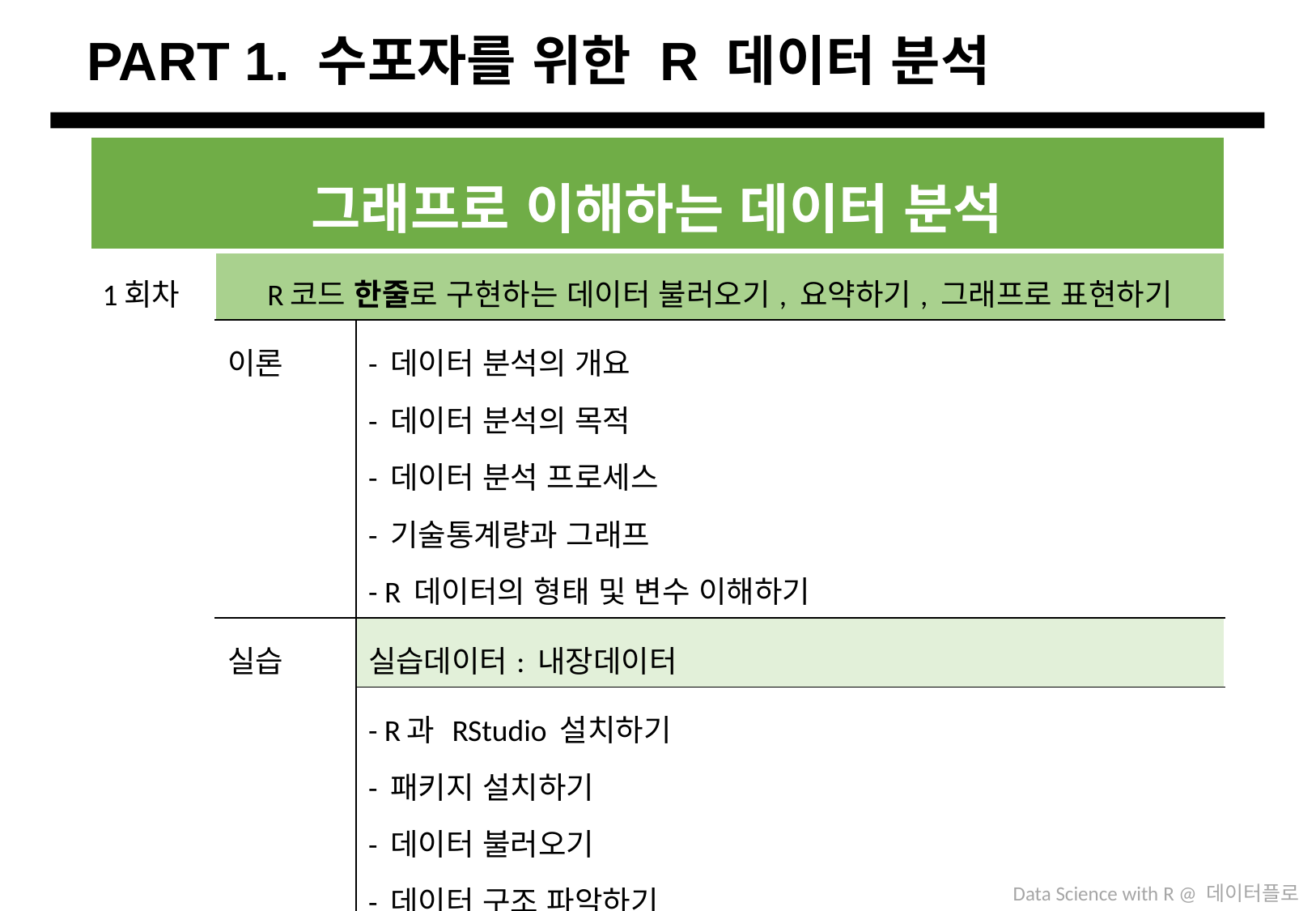

# PART 1. 수포자를 위한 R 데이터 분석
| 그래프로 이해하는 데이터 분석 |  |  |
| --- | --- | --- |
| 1회차 | R코드 한줄로 구현하는 데이터 불러오기, 요약하기, 그래프로 표현하기 |  |
|  | 이론 | - 데이터 분석의 개요 - 데이터 분석의 목적 - 데이터 분석 프로세스 - 기술통계량과 그래프 - R 데이터의 형태 및 변수 이해하기 |
|  | 실습 | 실습데이터: 내장데이터 |
|  |  | - R과 RStudio 설치하기 - 패키지 설치하기 - 데이터 불러오기 - 데이터 구조 파악하기 - 데이터 그래프 그리기 (기본 & ggplot2) - R의 기본명령어 익히기 |